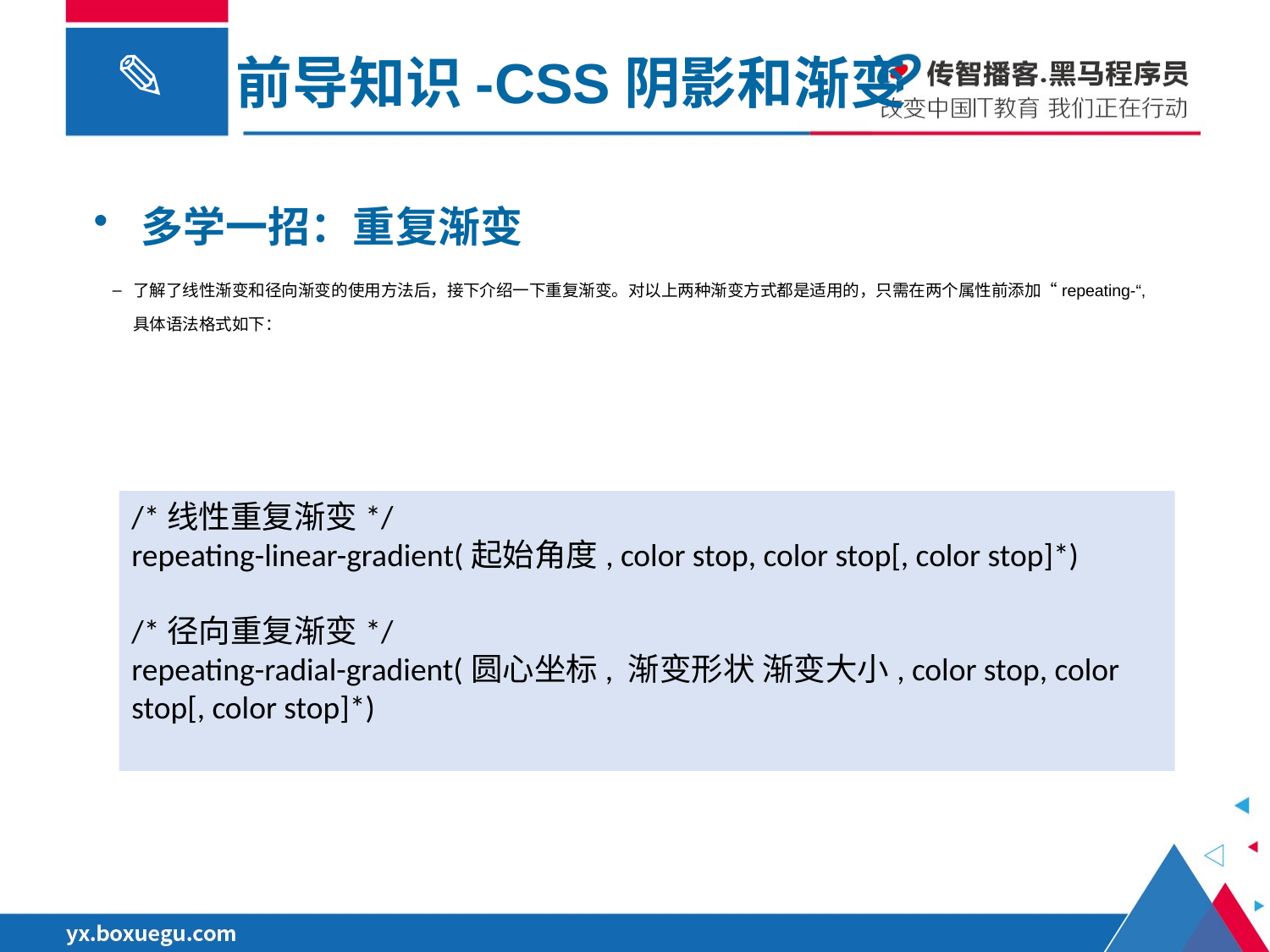

前导知识-CSS阴影和渐变
多学一招：重复渐变

了解了线性渐变和径向渐变的使用方法后，接下介绍一下重复渐变。对以上两种渐变方式都是适用的，只需在两个属性前添加“ repeating-“,具体语法格式如下：

/*线性重复渐变*/
repeating-linear-gradient(起始角度, color stop, color stop[, color stop]*)

/*径向重复渐变*/
repeating-radial-gradient(圆心坐标, 渐变形状 渐变大小, color stop, color stop[, color stop]*)